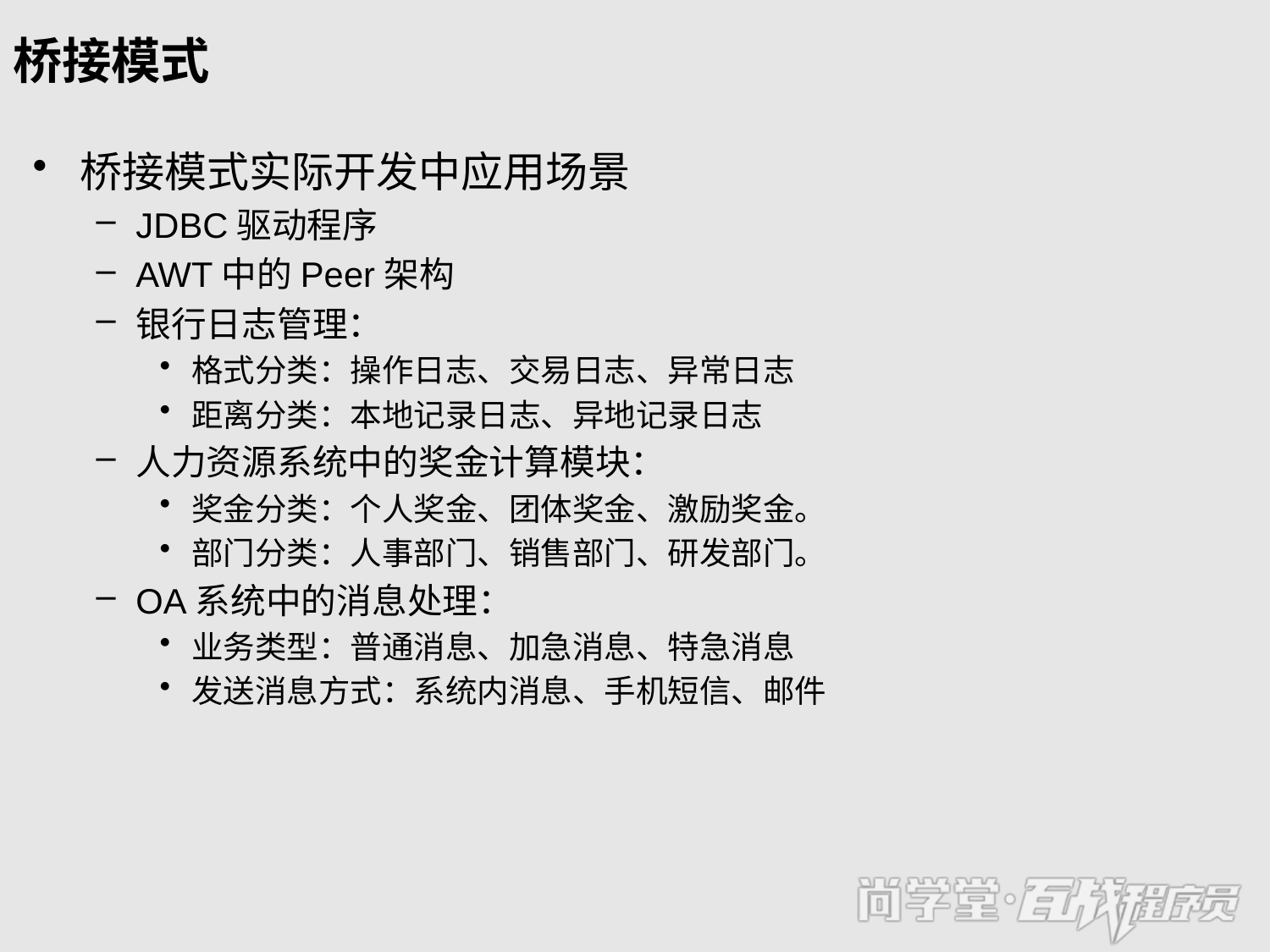

# 桥接模式
桥接模式实际开发中应用场景
JDBC驱动程序
AWT中的Peer架构
银行日志管理：
格式分类：操作日志、交易日志、异常日志
距离分类：本地记录日志、异地记录日志
人力资源系统中的奖金计算模块：
奖金分类：个人奖金、团体奖金、激励奖金。
部门分类：人事部门、销售部门、研发部门。
OA系统中的消息处理：
业务类型：普通消息、加急消息、特急消息
发送消息方式：系统内消息、手机短信、邮件